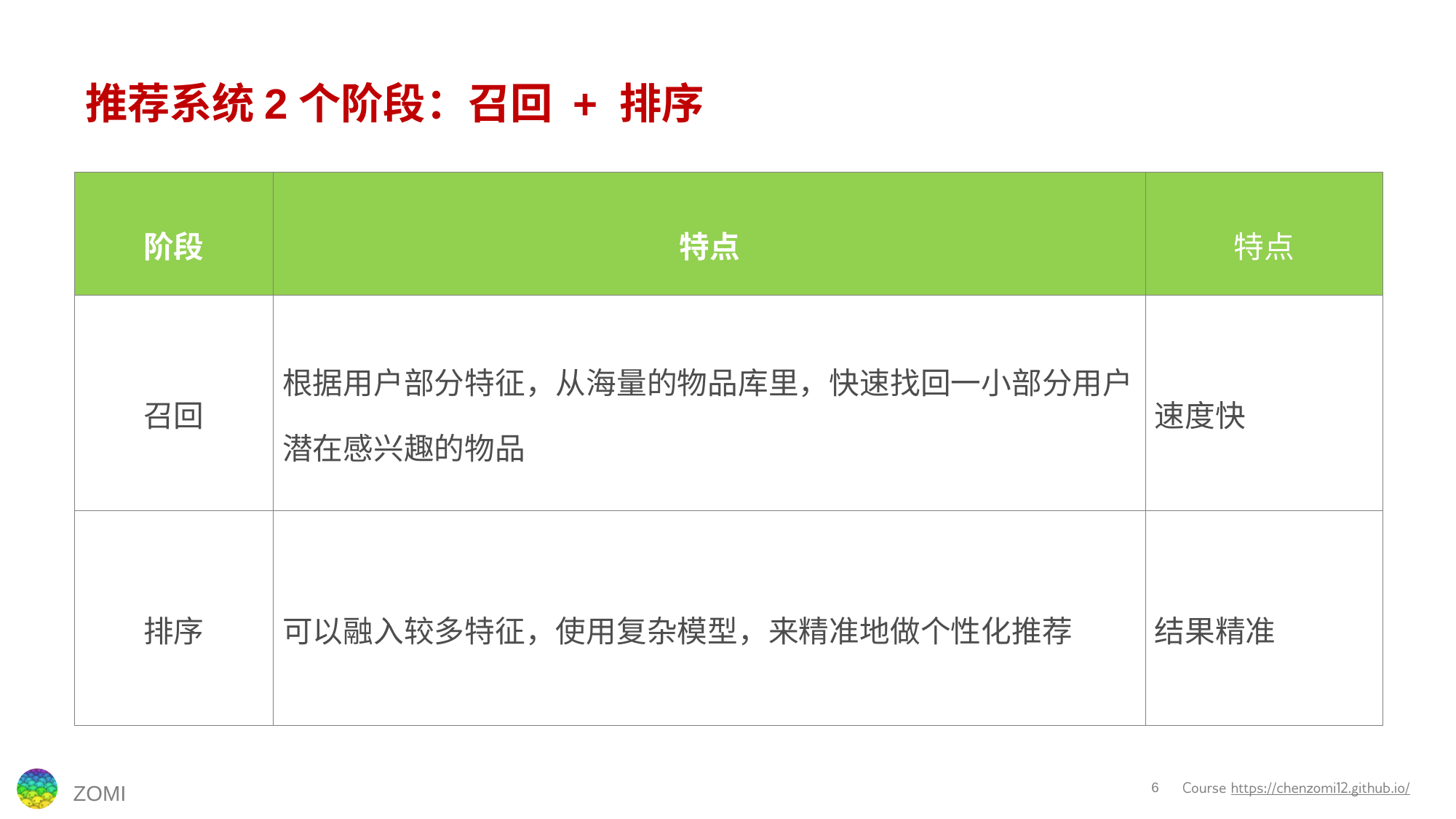

# 推荐系统2个阶段：召回 + 排序
| 阶段 | 特点 | 特点 |
| --- | --- | --- |
| 召回 | 根据用户部分特征，从海量的物品库里，快速找回一小部分用户潜在感兴趣的物品 | 速度快 |
| 排序 | 可以融入较多特征，使用复杂模型，来精准地做个性化推荐 | 结果精准 |